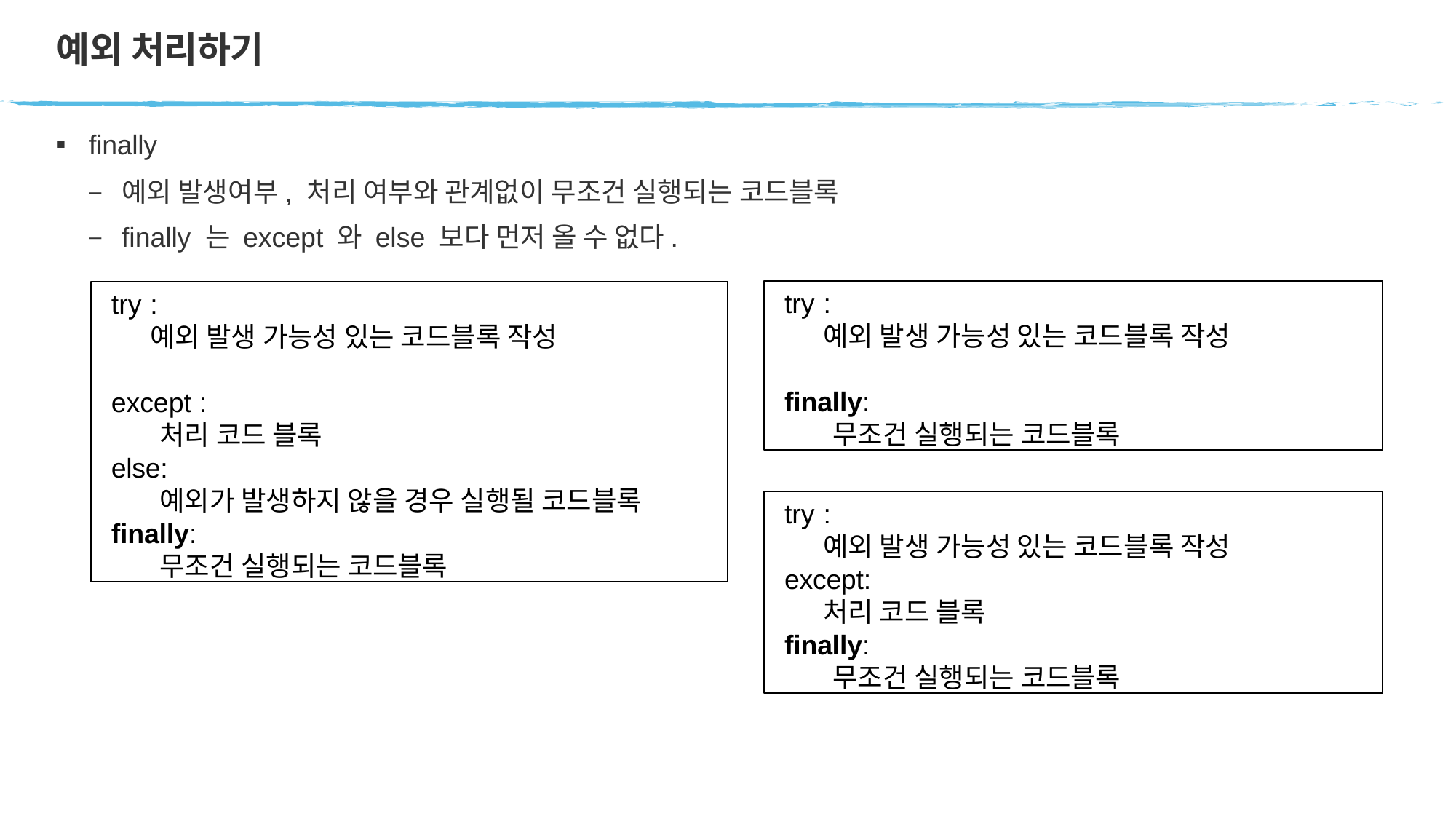

# 예외 처리하기
finally
예외 발생여부, 처리 여부와 관계없이 무조건 실행되는 코드블록
finally 는 except 와 else 보다 먼저 올 수 없다.
try :
예외 발생 가능성 있는 코드블록 작성
finally:
무조건 실행되는 코드블록
try :
예외 발생 가능성 있는 코드블록 작성
except :
처리 코드 블록
else:
예외가 발생하지 않을 경우 실행될 코드블록
finally:
무조건 실행되는 코드블록
try :
예외 발생 가능성 있는 코드블록 작성
except:
처리 코드 블록
finally:
무조건 실행되는 코드블록